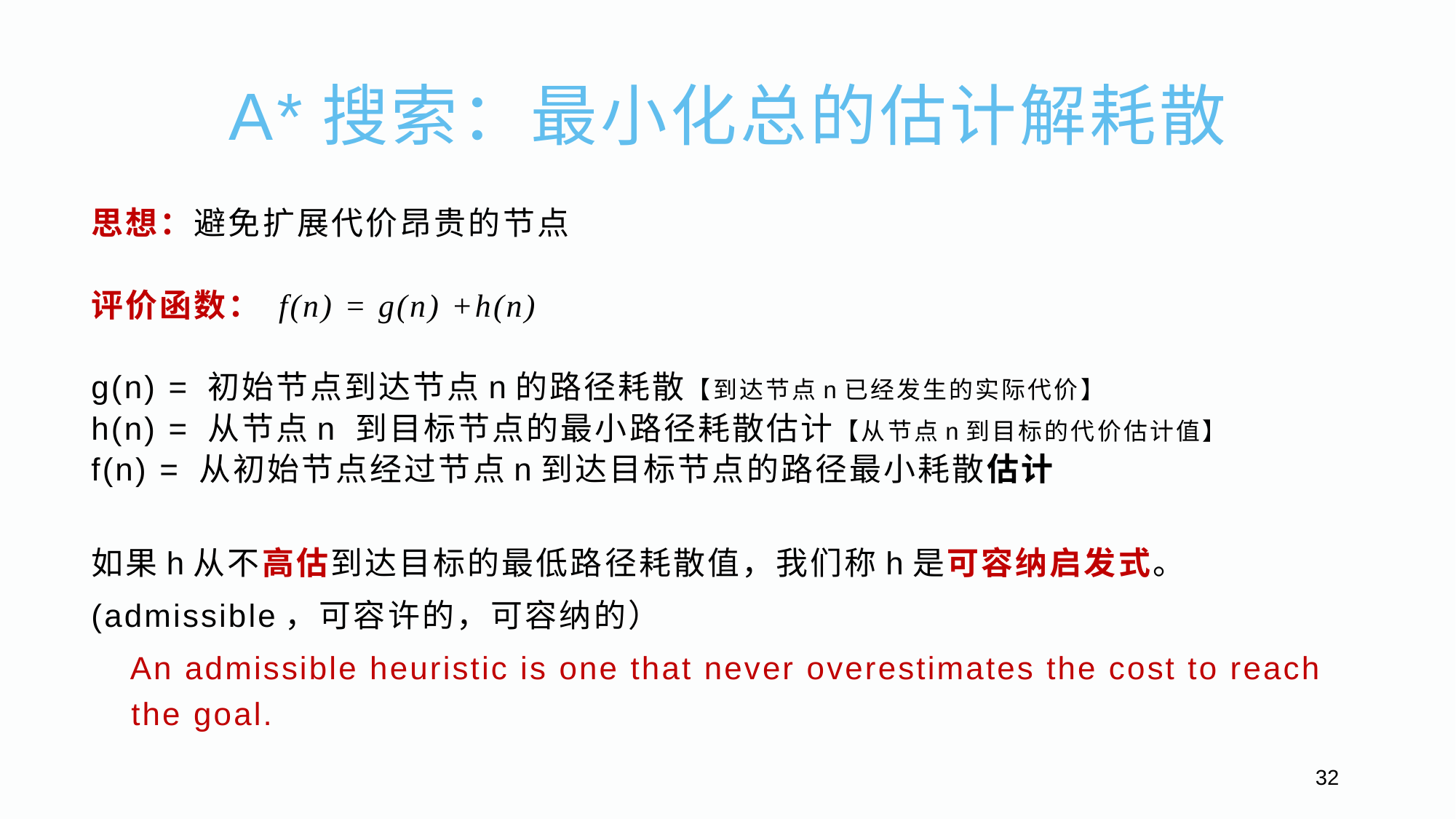

A*搜索：最小化总的估计解耗散
思想：避免扩展代价昂贵的节点

评价函数： f(n) = g(n) +h(n)

g(n) = 初始节点到达节点n的路径耗散【到达节点n已经发生的实际代价】
h(n) = 从节点n 到目标节点的最小路径耗散估计【从节点n到目标的代价估计值】
f(n) = 从初始节点经过节点n到达目标节点的路径最小耗散估计

如果h从不高估到达目标的最低路径耗散值，我们称h是可容纳启发式。
(admissible，可容许的，可容纳的）
An admissible heuristic is one that never overestimates the cost to reach the goal.
32